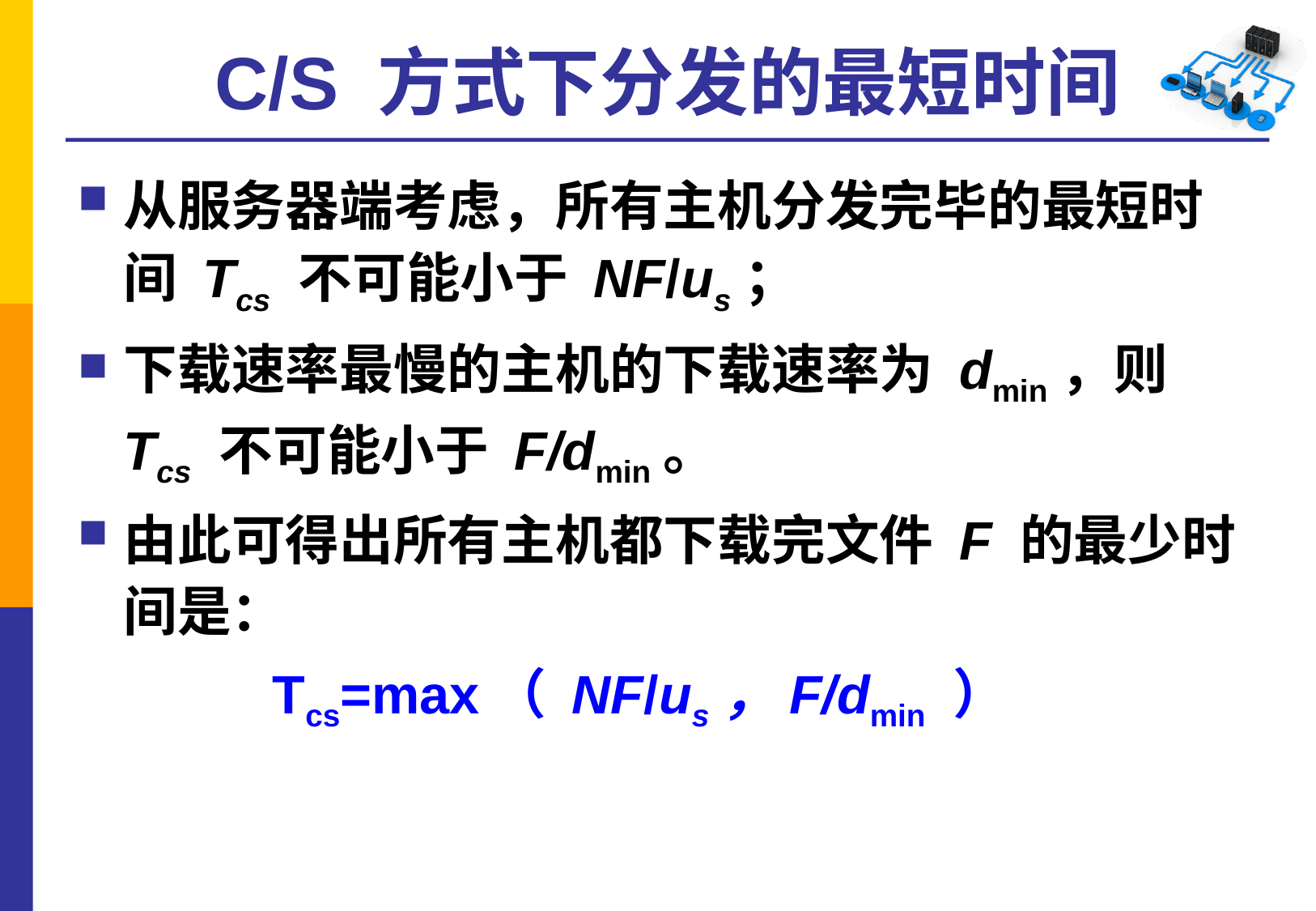

# C/S 方式下分发的最短时间
从服务器端考虑，所有主机分发完毕的最短时间 Tcs 不可能小于 NF/us；
下载速率最慢的主机的下载速率为 dmin，则 Tcs 不可能小于 F/dmin。
由此可得出所有主机都下载完文件 F 的最少时间是：
             Tcs=max（ NF/us，F/dmin ）